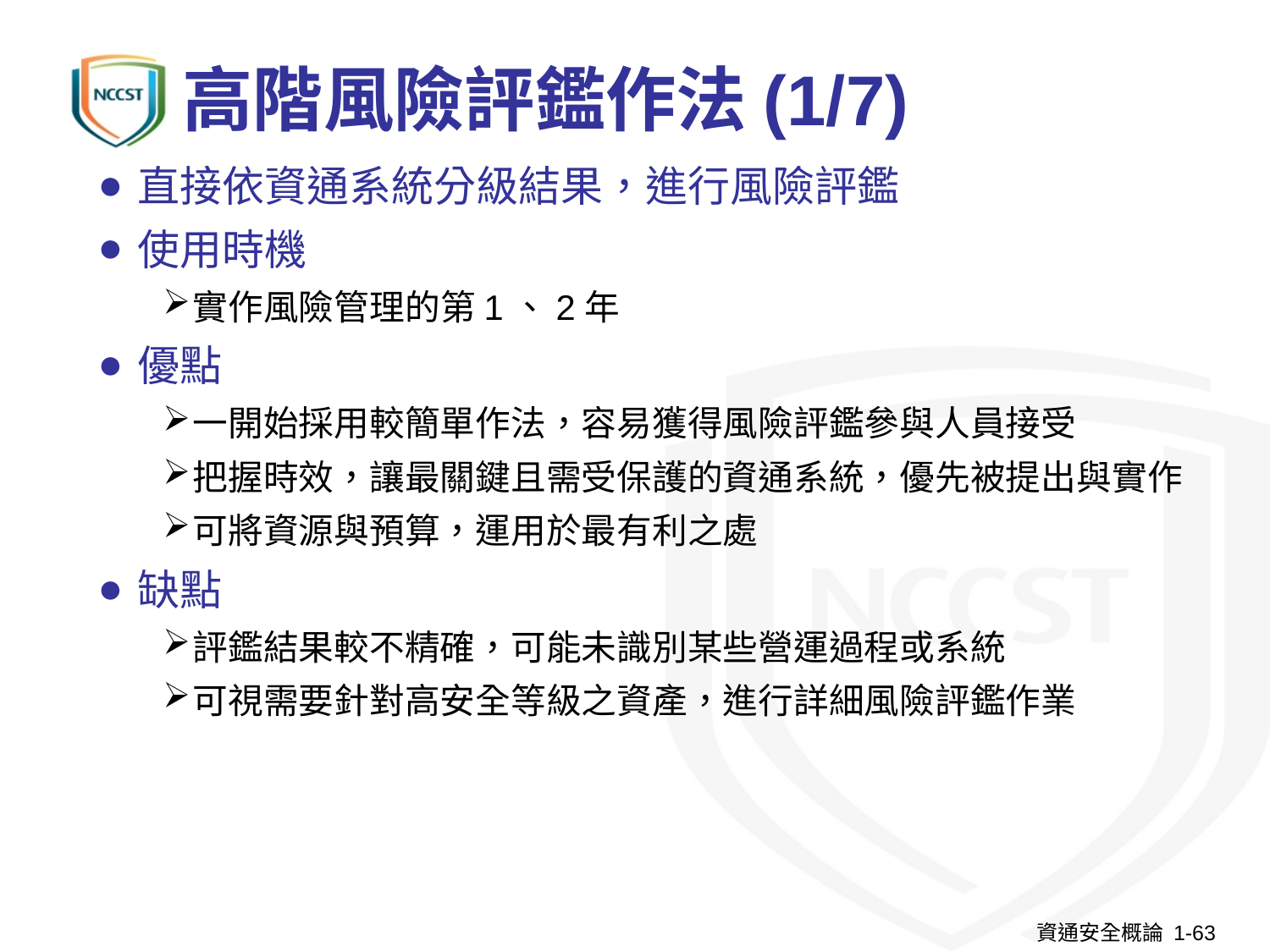

# 高階風險評鑑作法(1/7)
直接依資通系統分級結果，進行風險評鑑
使用時機
實作風險管理的第1、2年
優點
一開始採用較簡單作法，容易獲得風險評鑑參與人員接受
把握時效，讓最關鍵且需受保護的資通系統，優先被提出與實作
可將資源與預算，運用於最有利之處
缺點
評鑑結果較不精確，可能未識別某些營運過程或系統
可視需要針對高安全等級之資產，進行詳細風險評鑑作業